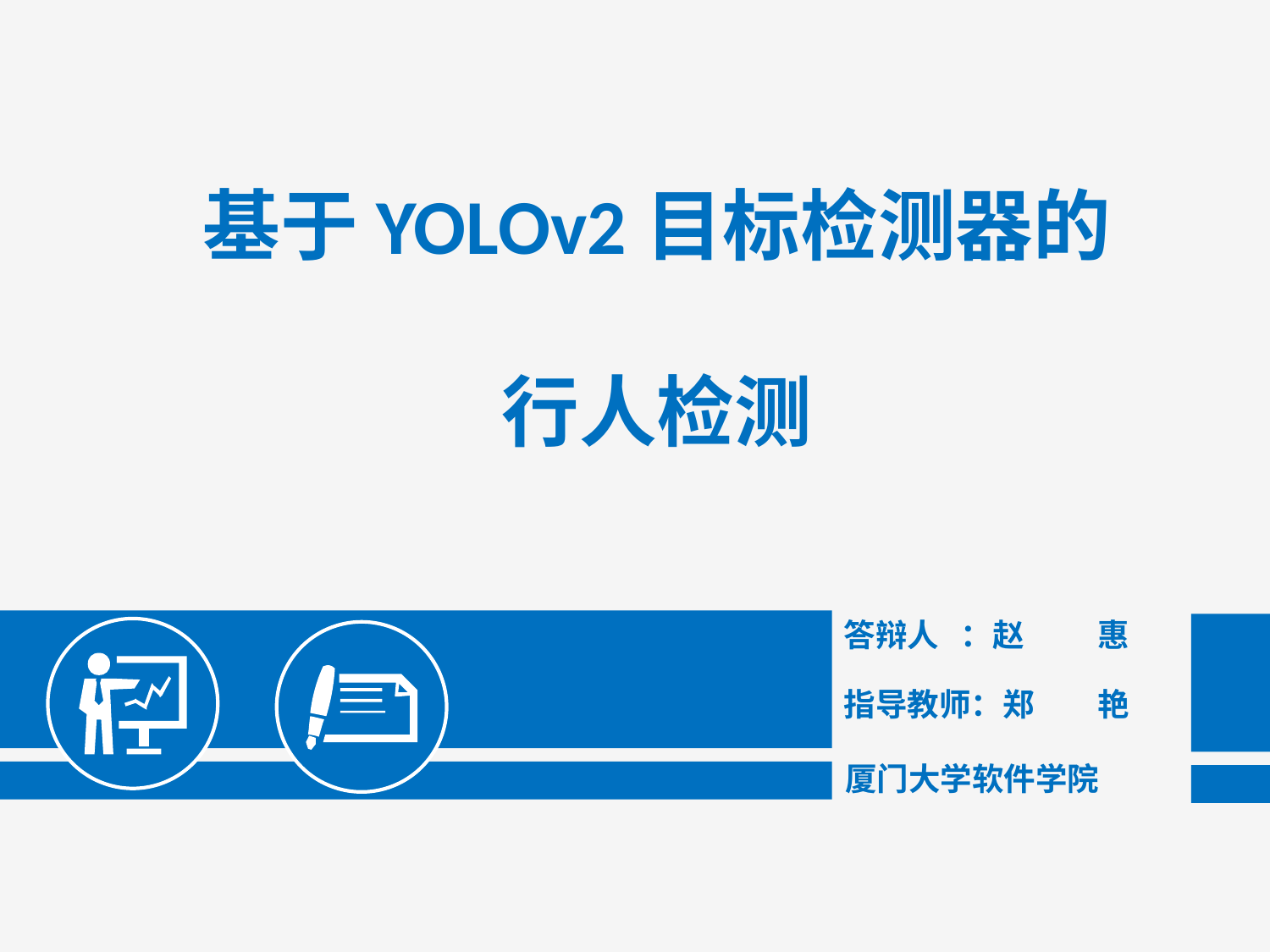

基于YOLOv2目标检测器的

行人检测
答辩人   ：赵	惠

指导教师：郑	艳
厦门大学软件学院